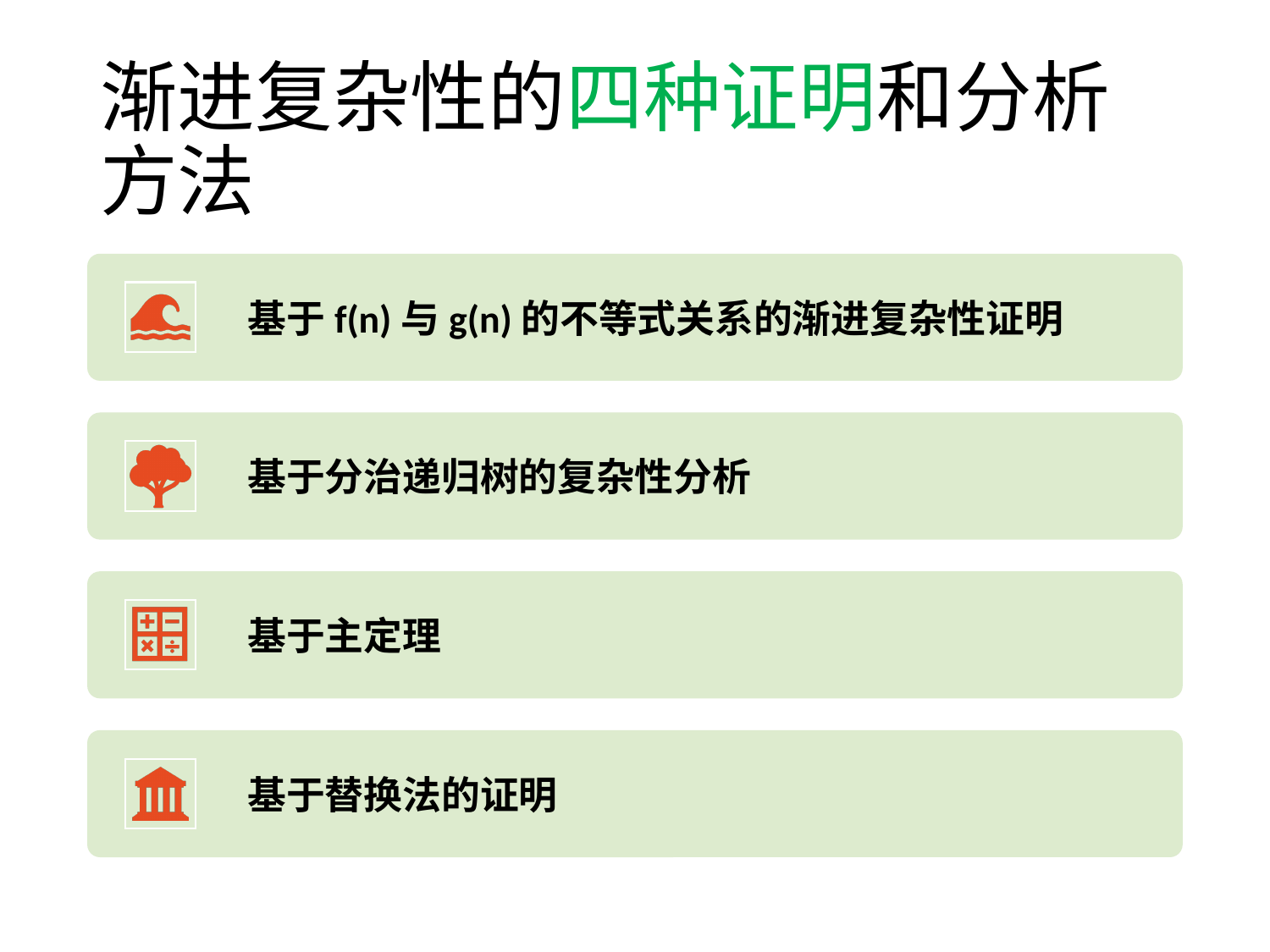

# 渐进复杂性的四种证明和分析方法
基于f(n)与g(n)的不等式关系的渐进复杂性证明
基于分治递归树的复杂性分析
基于主定理
基于替换法的证明